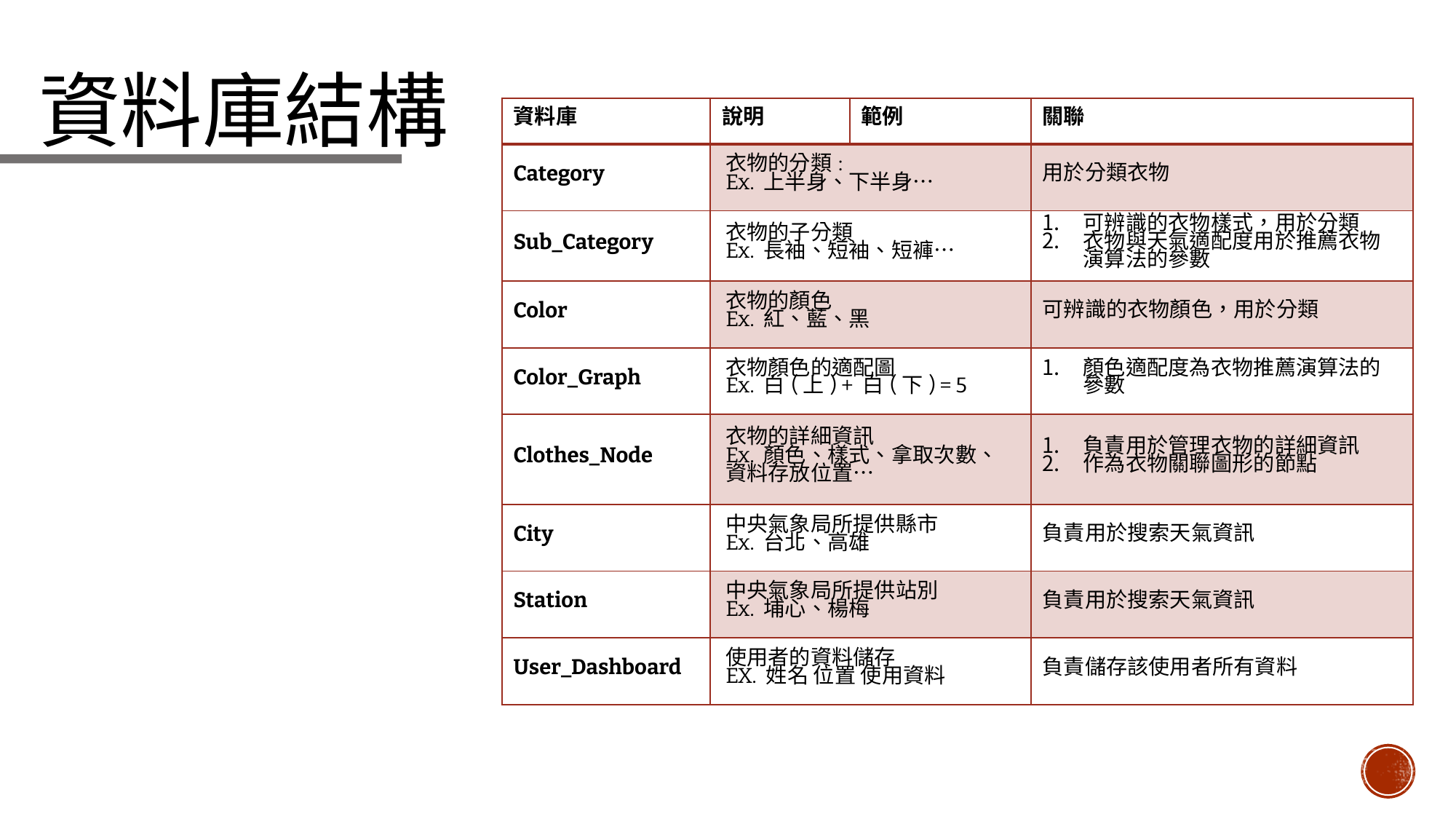

# 資料庫結構
| 資料庫 | 說明 | 範例 | 關聯 |
| --- | --- | --- | --- |
| Category | 衣物的分類: Ex. 上半身、下半身… |  | 用於分類衣物 |
| Sub\_Category | 衣物的子分類 Ex. 長袖、短袖、短褲… |  | 可辨識的衣物樣式，用於分類 衣物與天氣適配度用於推薦衣物演算法的參數 |
| Color | 衣物的顏色 Ex. 紅、藍、黑 |  | 可辨識的衣物顏色，用於分類 |
| Color\_Graph | 衣物顏色的適配圖 Ex. 白(上) + 白(下) = 5 |  | 顏色適配度為衣物推薦演算法的參數 |
| Clothes\_Node | 衣物的詳細資訊 Ex. 顏色、樣式、拿取次數、資料存放位置… |  | 負責用於管理衣物的詳細資訊 作為衣物關聯圖形的節點 |
| City | 中央氣象局所提供縣市 Ex. 台北、高雄 |  | 負責用於搜索天氣資訊 |
| Station | 中央氣象局所提供站別 Ex. 埔心、楊梅 |  | 負責用於搜索天氣資訊 |
| User\_Dashboard | 使用者的資料儲存 EX. 姓名 位置 使用資料 |  | 負責儲存該使用者所有資料 |